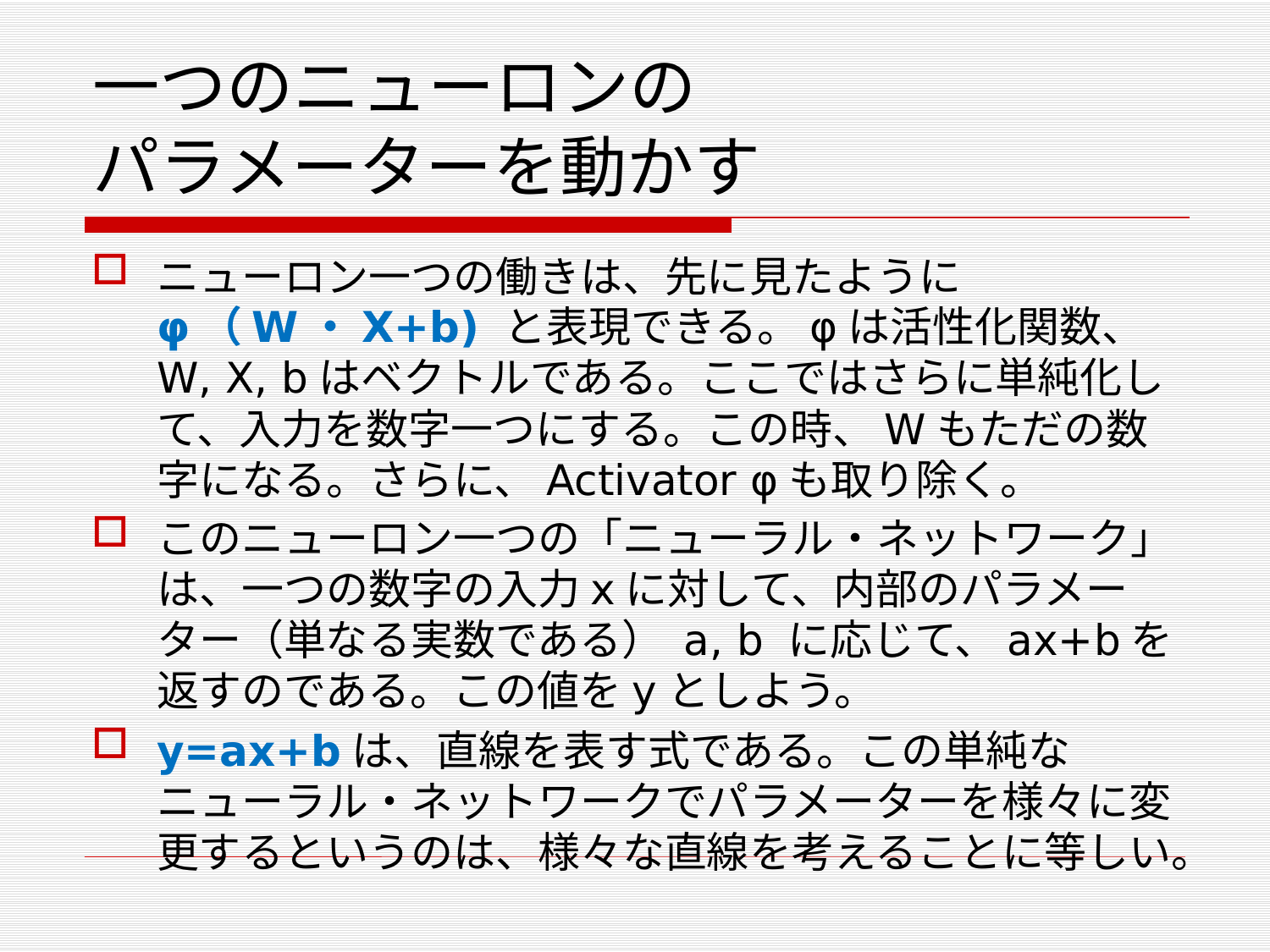

# 一つのニューロンの パラメーターを動かす
ニューロン一つの働きは、先に見たように
φ（W・X+b) と表現できる。φは活性化関数、W, X, bはベクトルである。ここではさらに単純化して、入力を数字一つにする。この時、Wもただの数字になる。さらに、Activator φも取り除く。
このニューロン一つの「ニューラル・ネットワーク」は、一つの数字の入力xに対して、内部のパラメーター（単なる実数である） a, b に応じて、ax+bを返すのである。この値をyとしよう。
y=ax+bは、直線を表す式である。この単純なニューラル・ネットワークでパラメーターを様々に変更するというのは、様々な直線を考えることに等しい。